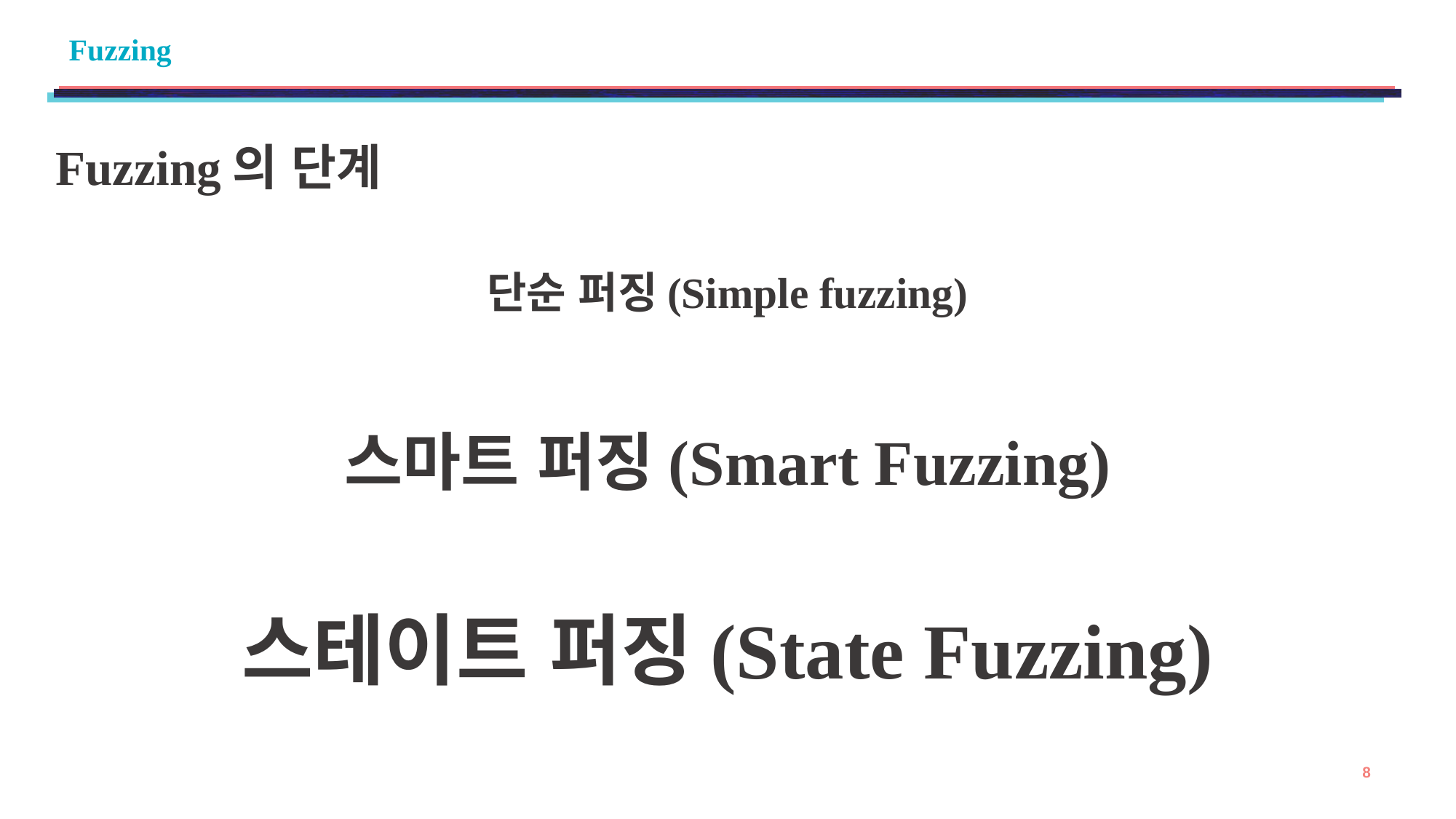

# Fuzzing
Fuzzing의 단계

단순 퍼징(Simple fuzzing)

스마트 퍼징(Smart Fuzzing)

스테이트 퍼징(State Fuzzing)